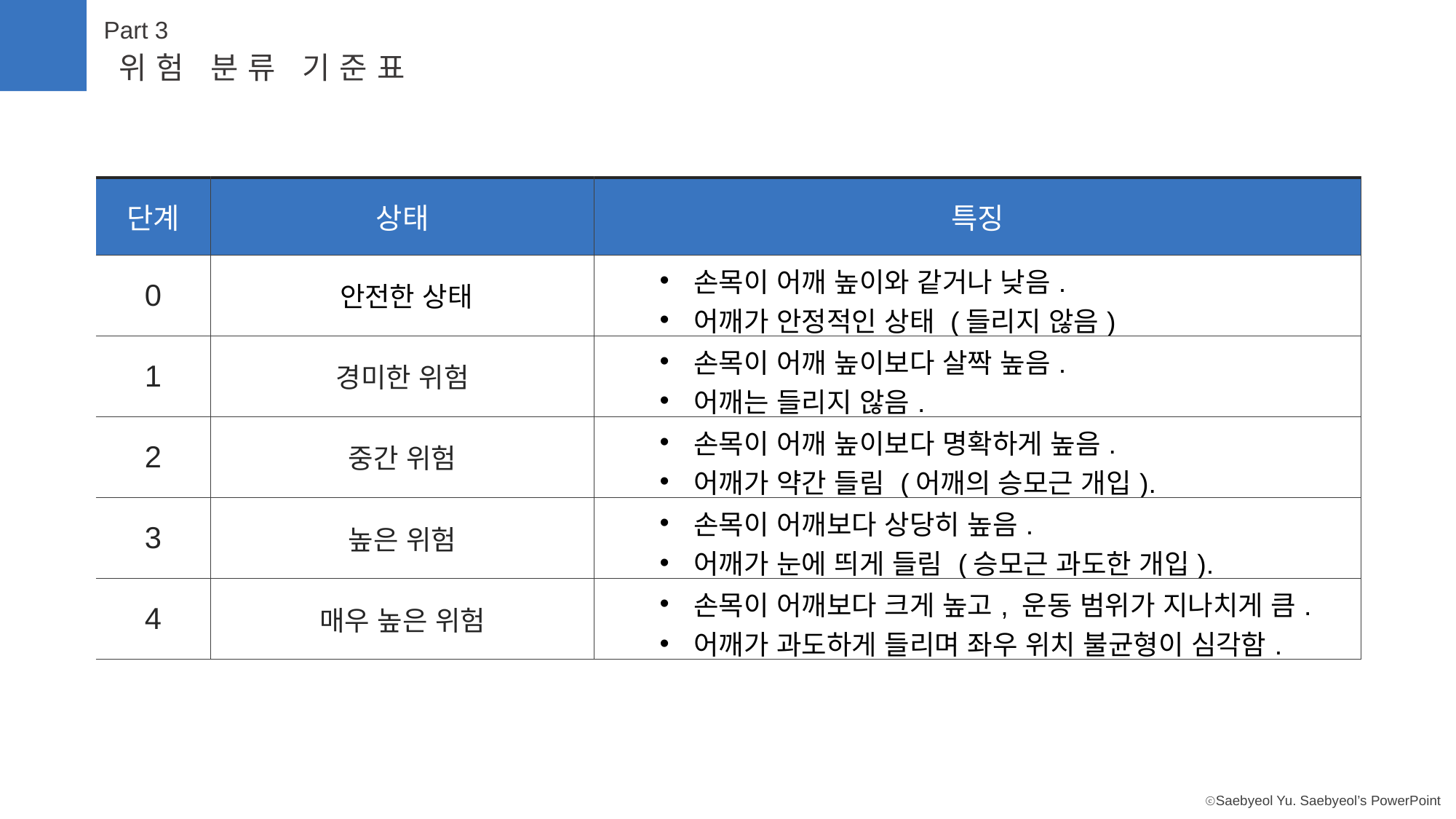

Part 3
위험 분류 기준표
| 단계 | 상태 | 특징 |
| --- | --- | --- |
| 0 | ​안전한 상태 | 손목이 어깨 높이와 같거나 낮음. 어깨가 안정적인 상태 (들리지 않음) |
| 1 | 경미한 위험 | 손목이 어깨 높이보다 살짝 높음. 어깨는 들리지 않음. |
| 2 | 중간 위험 | 손목이 어깨 높이보다 명확하게 높음. 어깨가 약간 들림 (어깨의 승모근 개입). |
| 3 | 높은 위험 | 손목이 어깨보다 상당히 높음. 어깨가 눈에 띄게 들림 (승모근 과도한 개입). |
| 4 | 매우 높은 위험 | 손목이 어깨보다 크게 높고, 운동 범위가 지나치게 큼. 어깨가 과도하게 들리며 좌우 위치 불균형이 심각함. |